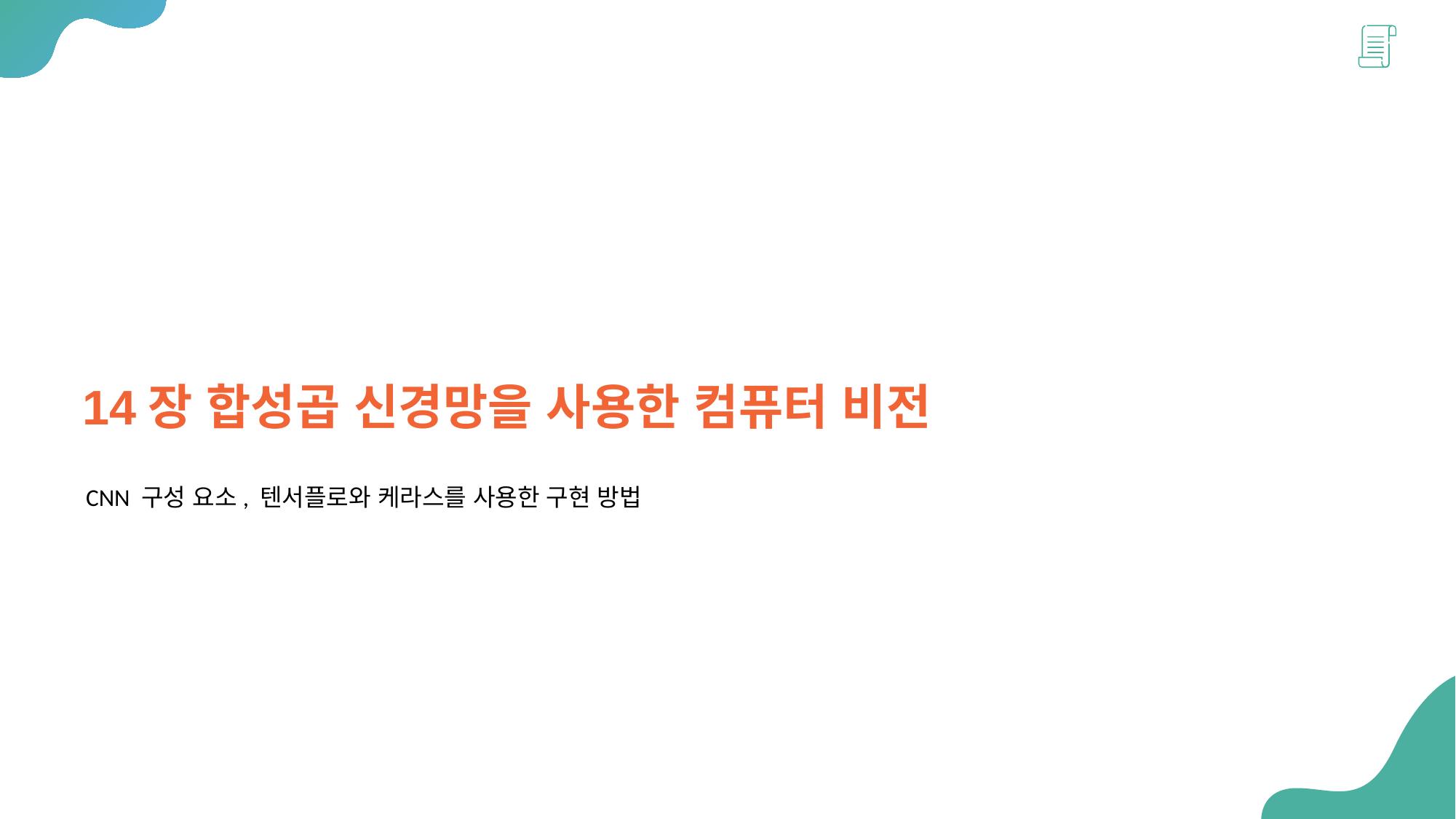

14장 합성곱 신경망을 사용한 컴퓨터 비전
CNN 구성 요소, 텐서플로와 케라스를 사용한 구현 방법